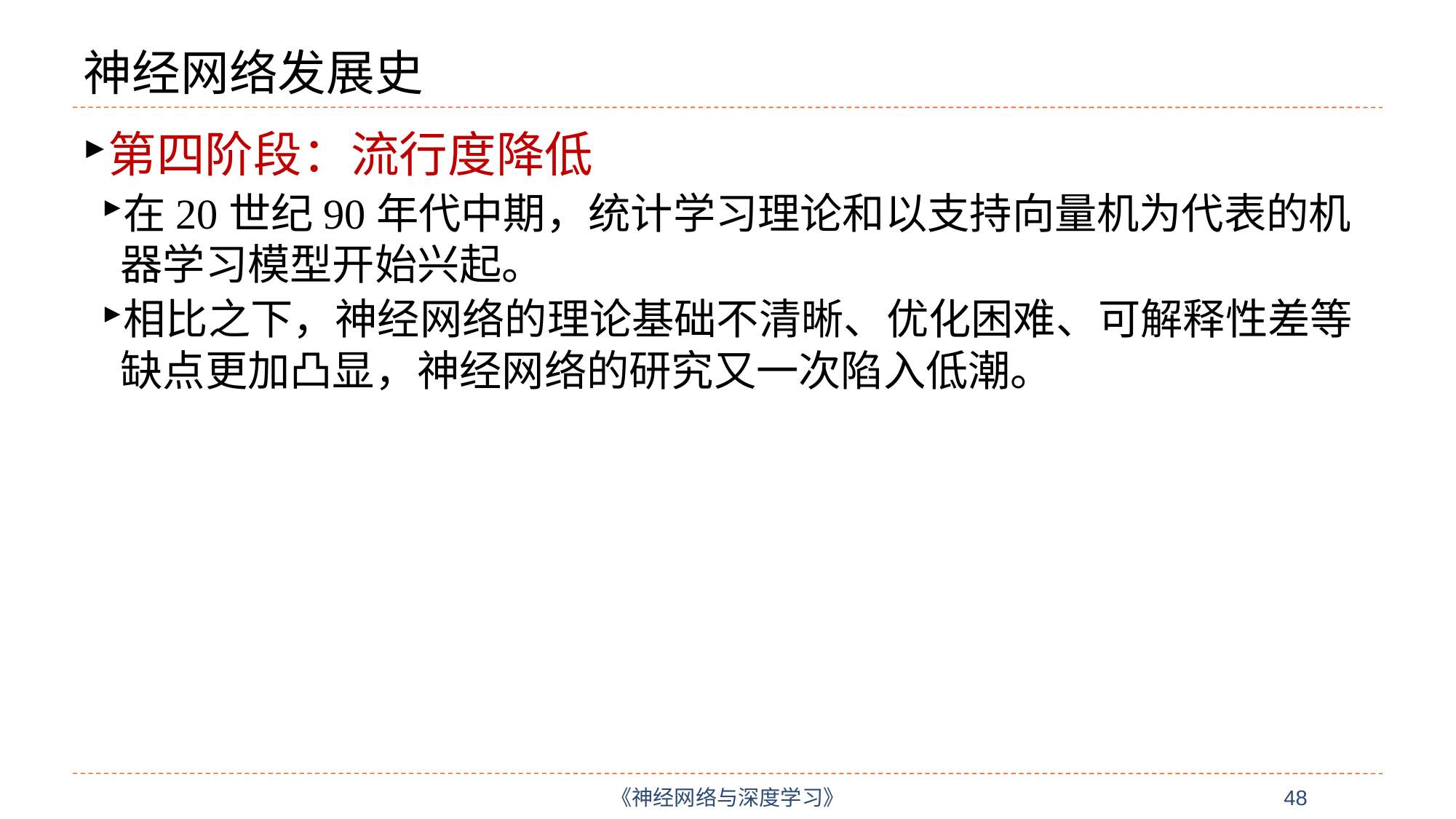

# 神经网络发展史
第四阶段：流行度降低
在20世纪90年代中期，统计学习理论和以支持向量机为代表的机器学习模型开始兴起。
相比之下，神经网络的理论基础不清晰、优化困难、可解释性差等缺点更加凸显，神经网络的研究又一次陷入低潮。